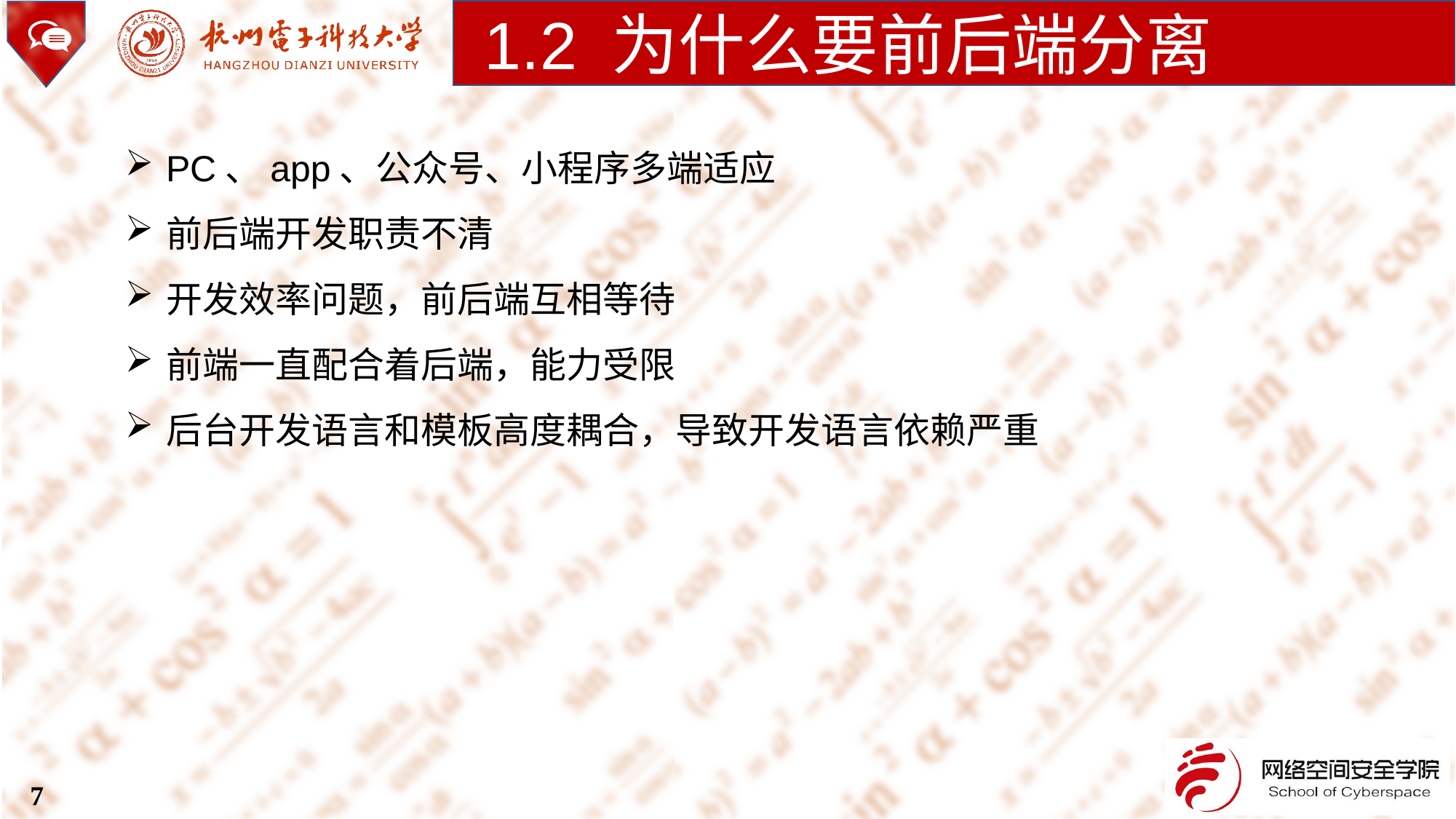

1.2 为什么要前后端分离
PC、app、公众号、小程序多端适应
前后端开发职责不清
开发效率问题，前后端互相等待
前端一直配合着后端，能力受限
后台开发语言和模板高度耦合，导致开发语言依赖严重

7